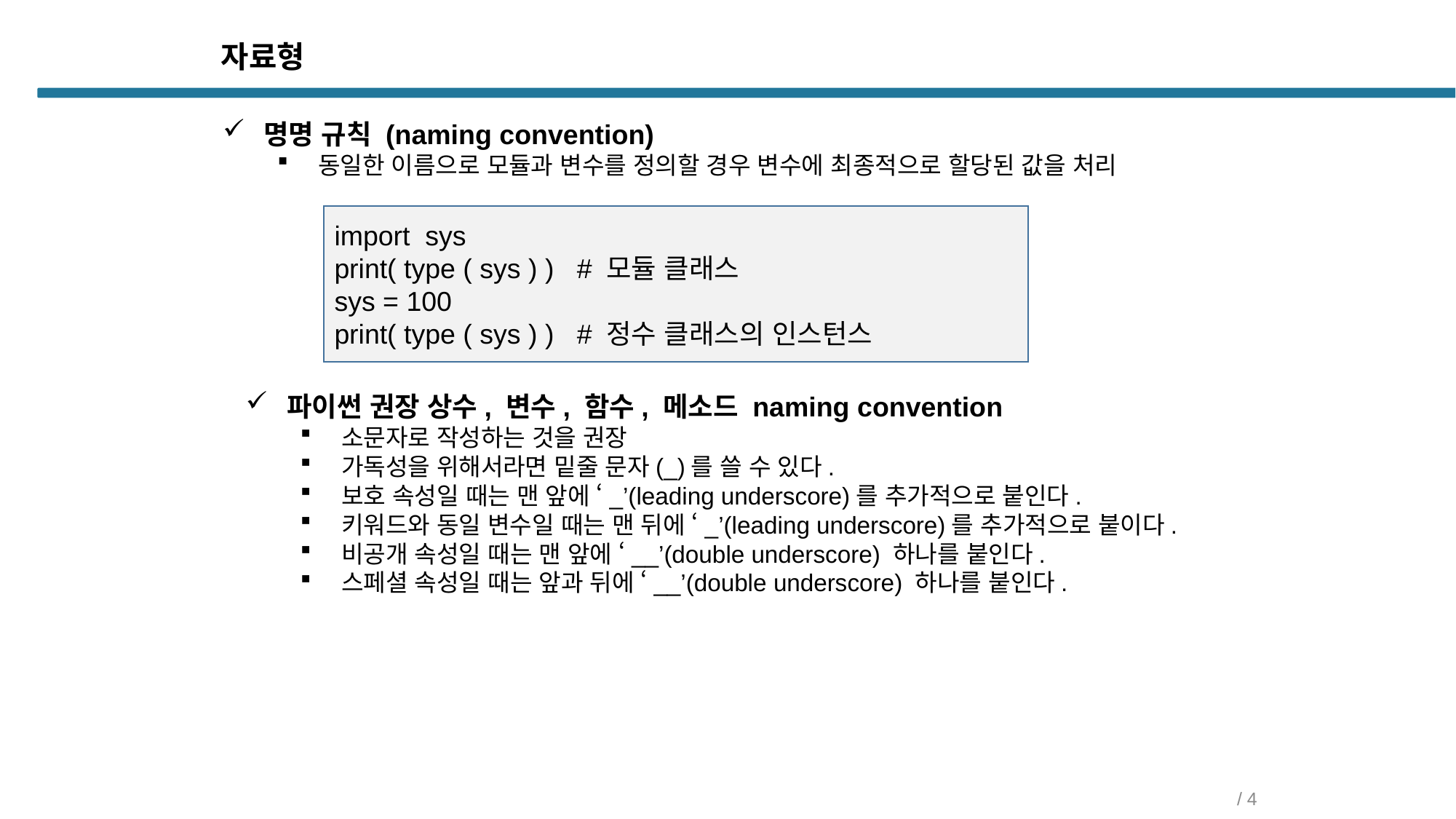

자료형
명명 규칙 (naming convention)
동일한 이름으로 모듈과 변수를 정의할 경우 변수에 최종적으로 할당된 값을 처리
import  sys
print( type ( sys ) )   # 모듈 클래스
sys = 100
print( type ( sys ) )   # 정수 클래스의 인스턴스
파이썬 권장 상수, 변수, 함수, 메소드 naming convention
소문자로 작성하는 것을 권장
가독성을 위해서라면 밑줄 문자(_)를 쓸 수 있다.
보호 속성일 때는 맨 앞에 ‘_’(leading underscore)를 추가적으로 붙인다.
키워드와 동일 변수일 때는 맨 뒤에 ‘_’(leading underscore)를 추가적으로 붙이다.
비공개 속성일 때는 맨 앞에 ‘__’(double underscore) 하나를 붙인다.
스페셜 속성일 때는 앞과 뒤에 ‘__’(double underscore) 하나를 붙인다.

/ 4